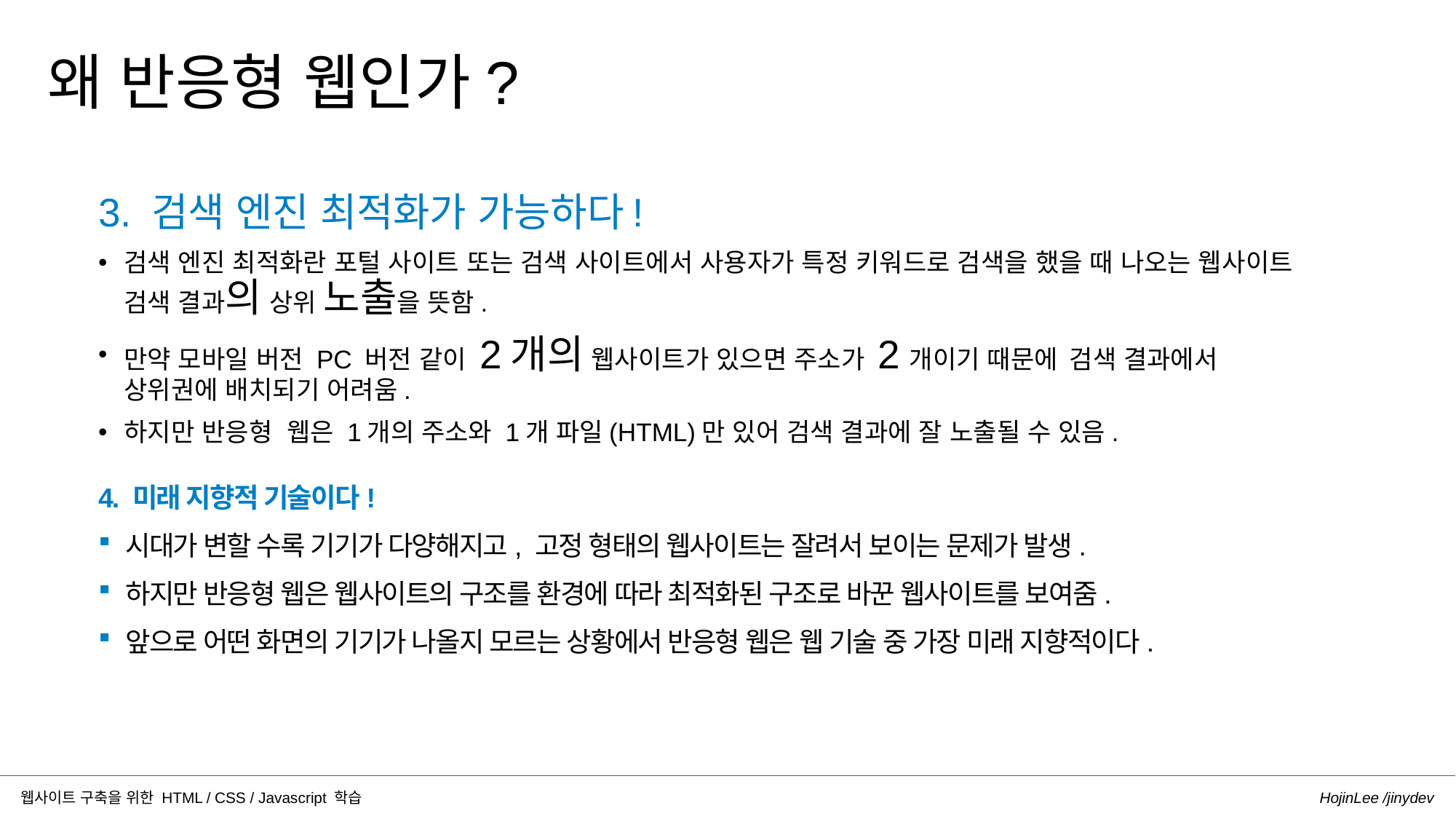

왜 반응형 웹인가?
3. 검색 엔진 최적화가 가능하다!
검색 엔진 최적화란 포털 사이트 또는 검색 사이트에서 사용자가 특정 키워드로 검색을 했을 때 나오는 웹사이트 검색 결과의 상위 노출을 뜻함.
만약 모바일 버전 PC 버전 같이 2개의 웹사이트가 있으면 주소가 2개이기 때문에 검색 결과에서 상위권에 배치되기 어려움.
하지만 반응형  웹은 1개의 주소와 1개 파일(HTML)만 있어 검색 결과에 잘 노출될 수 있음.

4. 미래 지향적 기술이다!
시대가 변할 수록 기기가 다양해지고, 고정 형태의 웹사이트는 잘려서 보이는 문제가 발생.
하지만 반응형 웹은 웹사이트의 구조를 환경에 따라 최적화된 구조로 바꾼 웹사이트를 보여줌.
앞으로 어떤 화면의 기기가 나올지 모르는 상황에서 반응형 웹은 웹 기술 중 가장 미래 지향적이다.

HojinLee /jinydev
웹사이트 구축을 위한 HTML / CSS / Javascript 학습